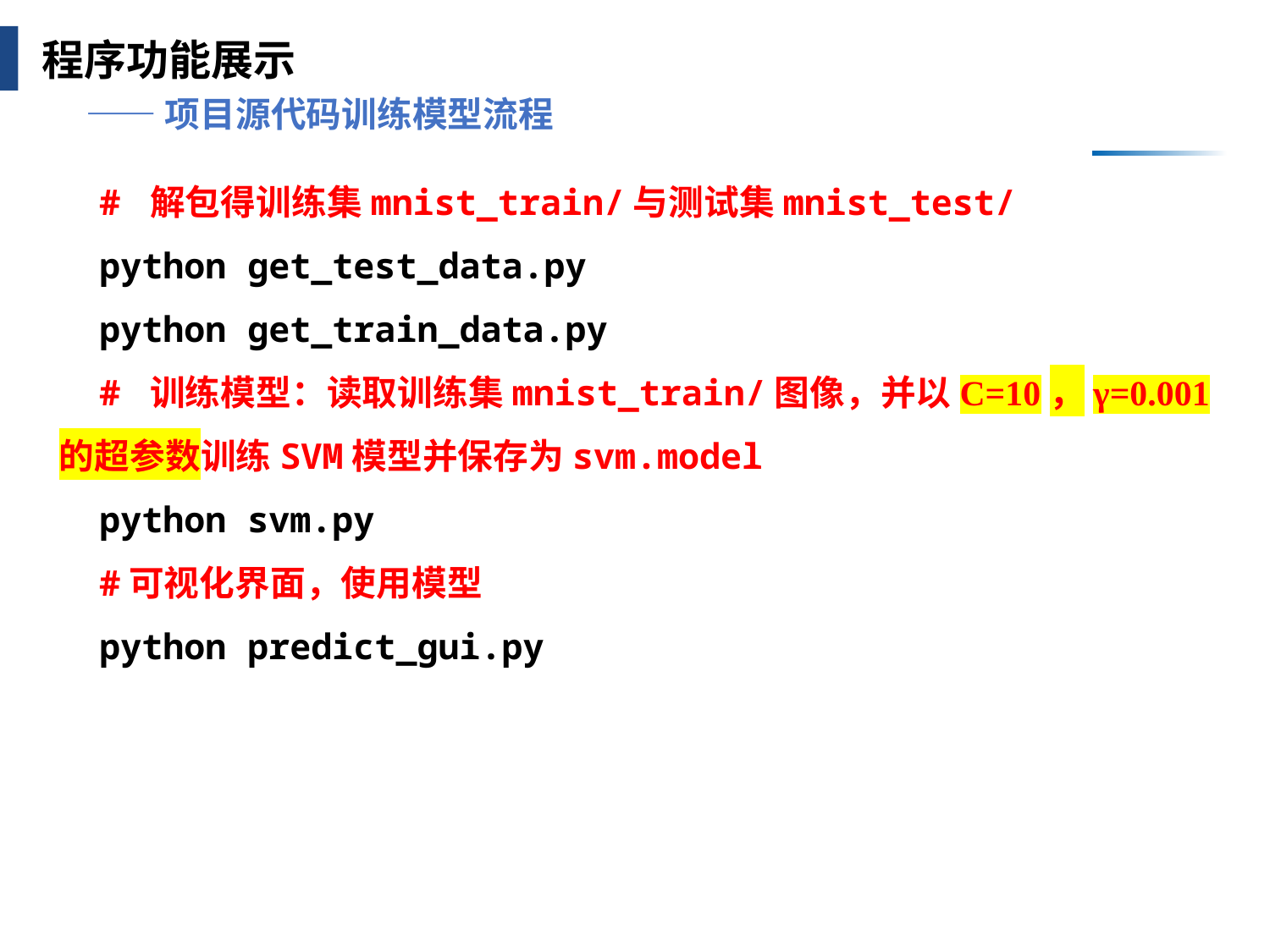

程序功能展示

——项目源代码训练模型流程

# 解包得训练集mnist_train/与测试集mnist_test/
python get_test_data.py
python get_train_data.py
# 训练模型：读取训练集mnist_train/图像，并以C=10，γ=0.001的超参数训练SVM模型并保存为svm.model
python svm.py
#可视化界面，使用模型
python predict_gui.py